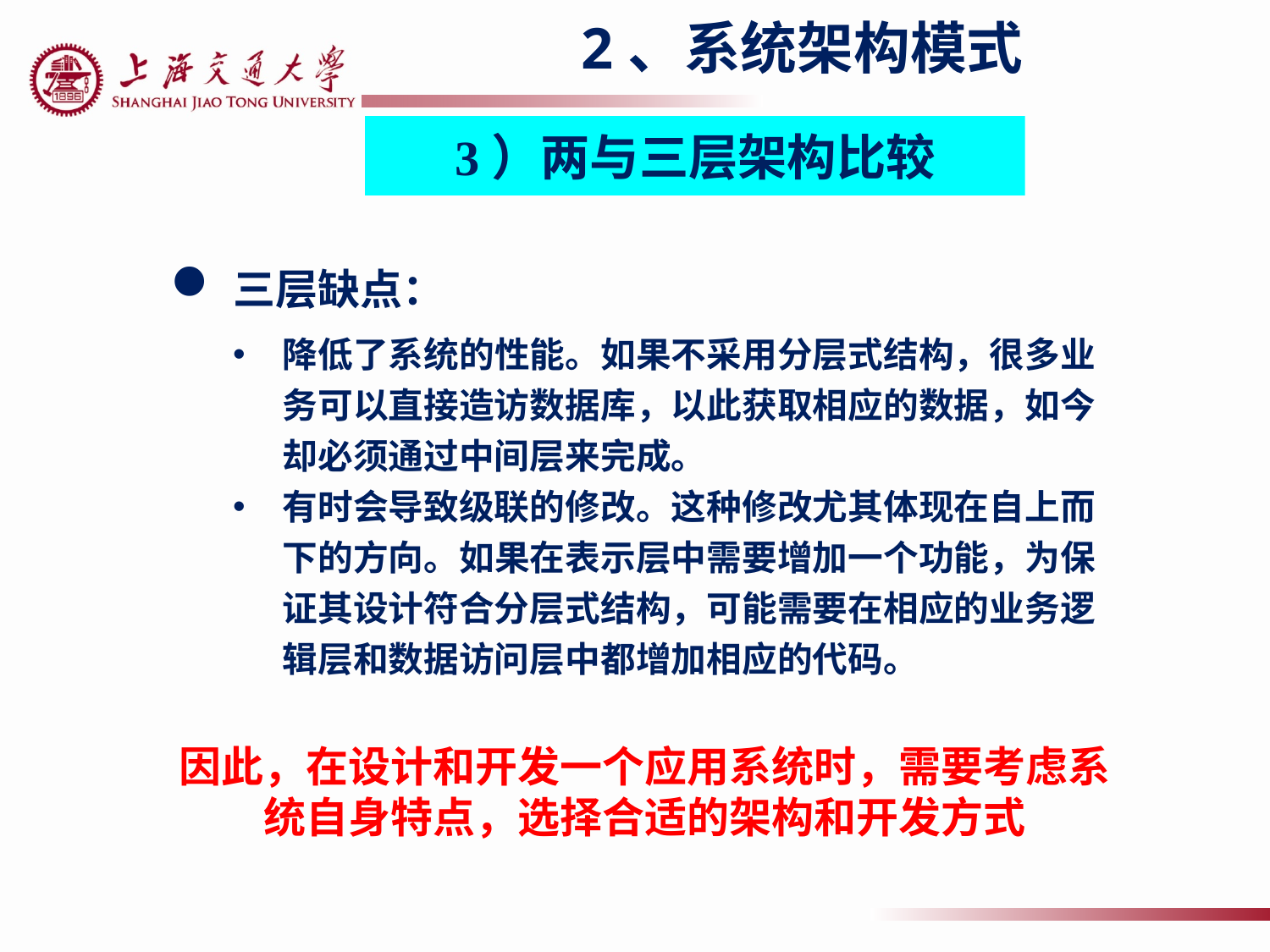

2、系统架构模式
3）两与三层架构比较
三层缺点：
降低了系统的性能。如果不采用分层式结构，很多业务可以直接造访数据库，以此获取相应的数据，如今却必须通过中间层来完成。
有时会导致级联的修改。这种修改尤其体现在自上而下的方向。如果在表示层中需要增加一个功能，为保证其设计符合分层式结构，可能需要在相应的业务逻辑层和数据访问层中都增加相应的代码。

因此，在设计和开发一个应用系统时，需要考虑系统自身特点，选择合适的架构和开发方式